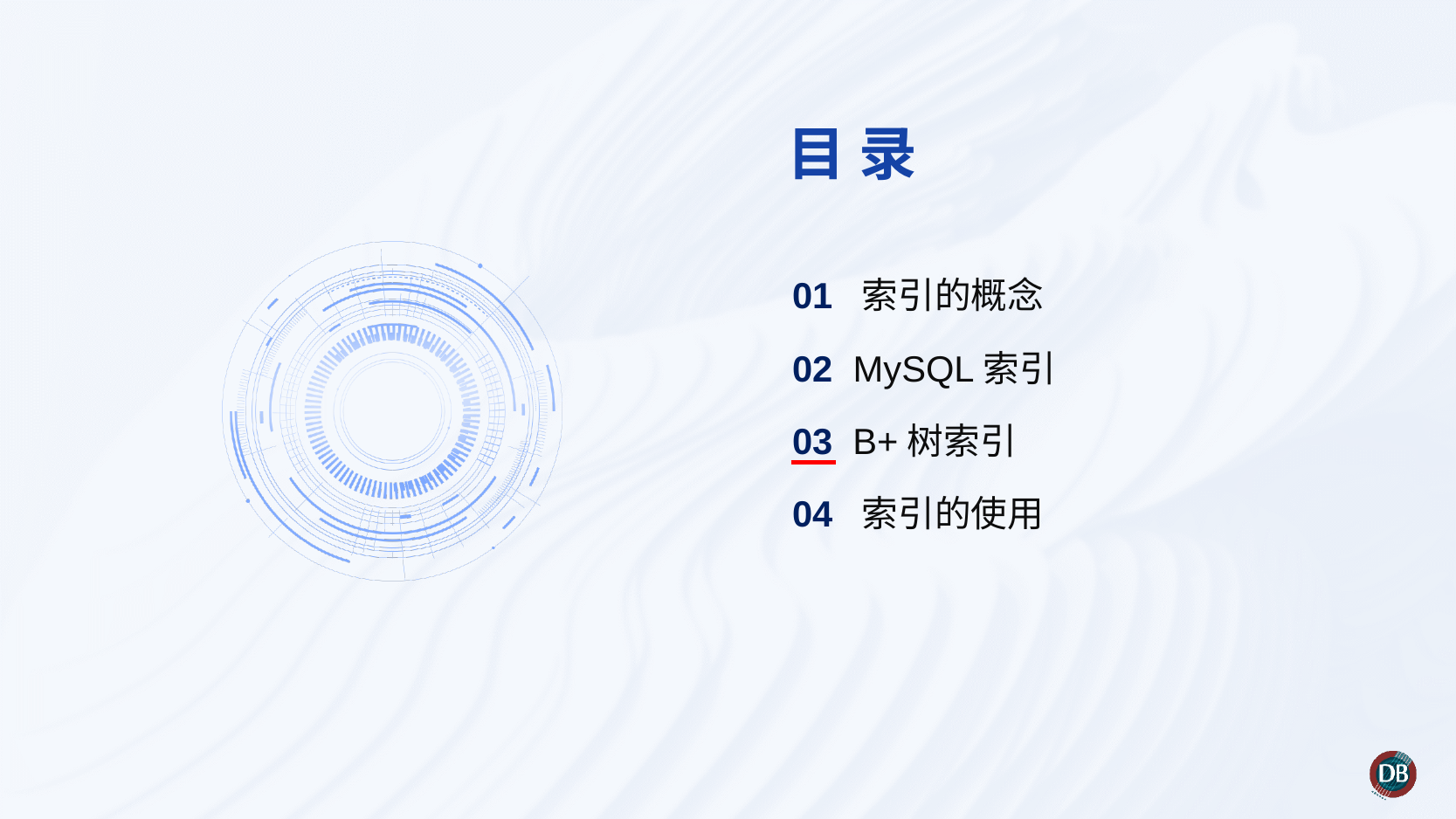

01  索引的概念
02  MySQL索引
03  B+树索引
04  索引的使用